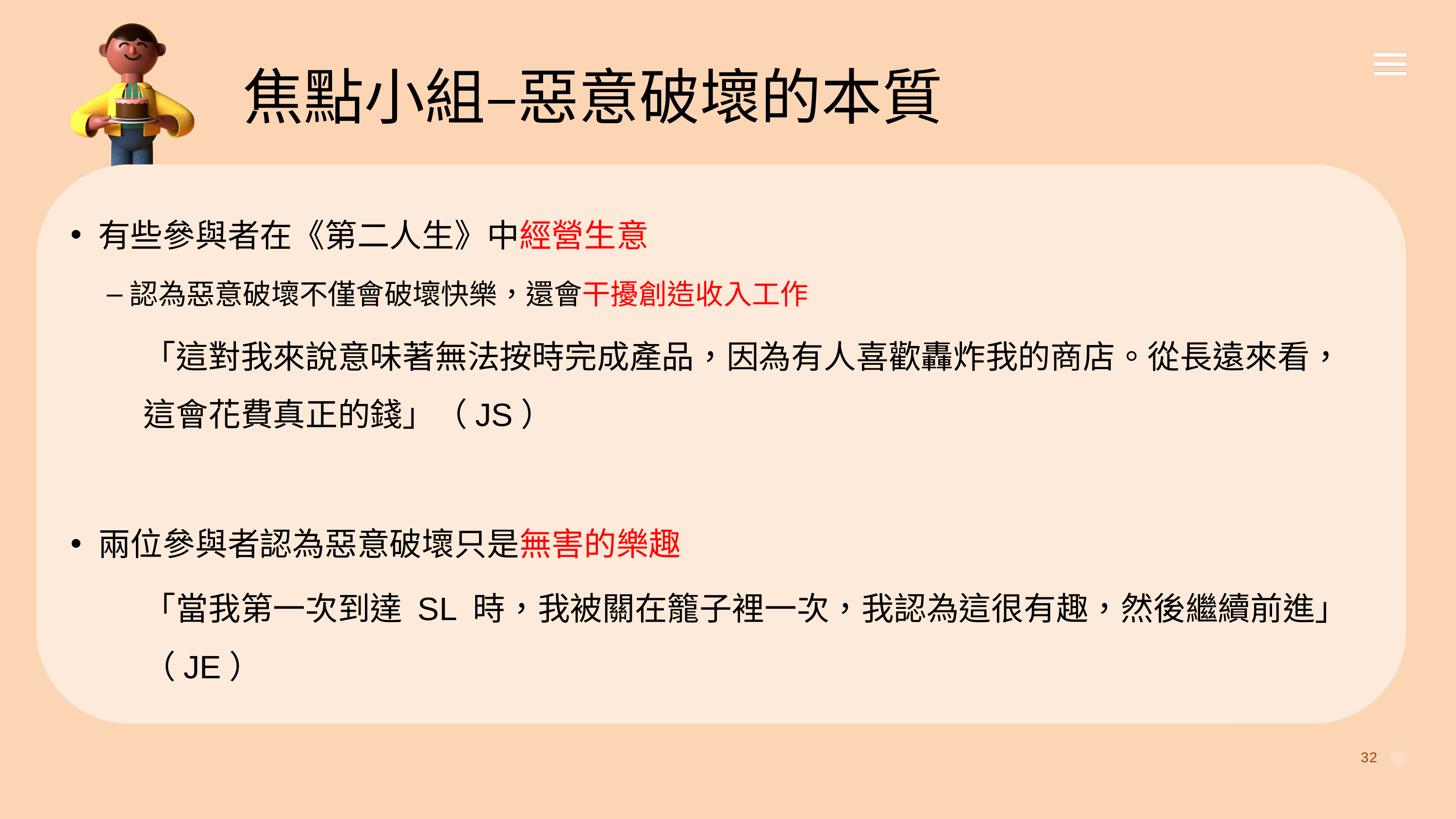

焦點小組–惡意破壞的本質

有些參與者在《第二人生》中經營生意
認為惡意破壞不僅會破壞快樂，還會干擾創造收入工作
	「這對我來說意味著無法按時完成產品，因為有人喜歡轟炸我的商店。從長遠來看，	這會花費真正的錢」（JS）

兩位參與者認為惡意破壞只是無害的樂趣
	「當我第一次到達 SL 時，我被關在籠子裡一次，我認為這很有趣，然後繼續前進」	（JE）

32